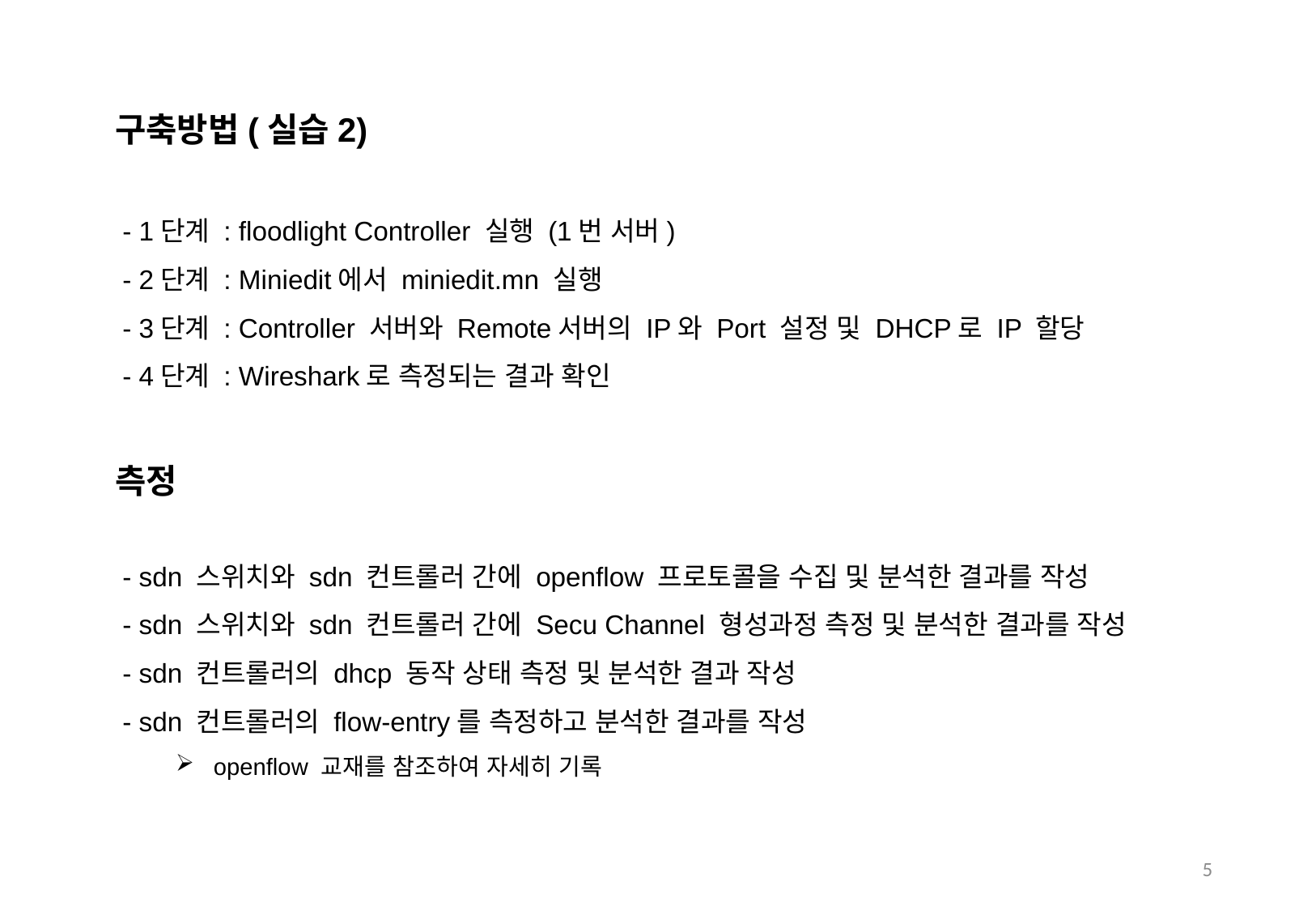

구축방법(실습2)

 - 1단계 : floodlight Controller 실행 (1번 서버)
 - 2단계 : Miniedit에서 miniedit.mn 실행
 - 3단계 : Controller 서버와 Remote서버의 IP와 Port 설정 및 DHCP로 IP 할당
 - 4단계 : Wireshark로 측정되는 결과 확인

측정

 - sdn 스위치와 sdn 컨트롤러 간에 openflow 프로토콜을 수집 및 분석한 결과를 작성
 - sdn 스위치와 sdn 컨트롤러 간에 Secu Channel 형성과정 측정 및 분석한 결과를 작성
 - sdn 컨트롤러의 dhcp 동작 상태 측정 및 분석한 결과 작성
 - sdn 컨트롤러의 flow-entry를 측정하고 분석한 결과를 작성
openflow 교재를 참조하여 자세히 기록

5